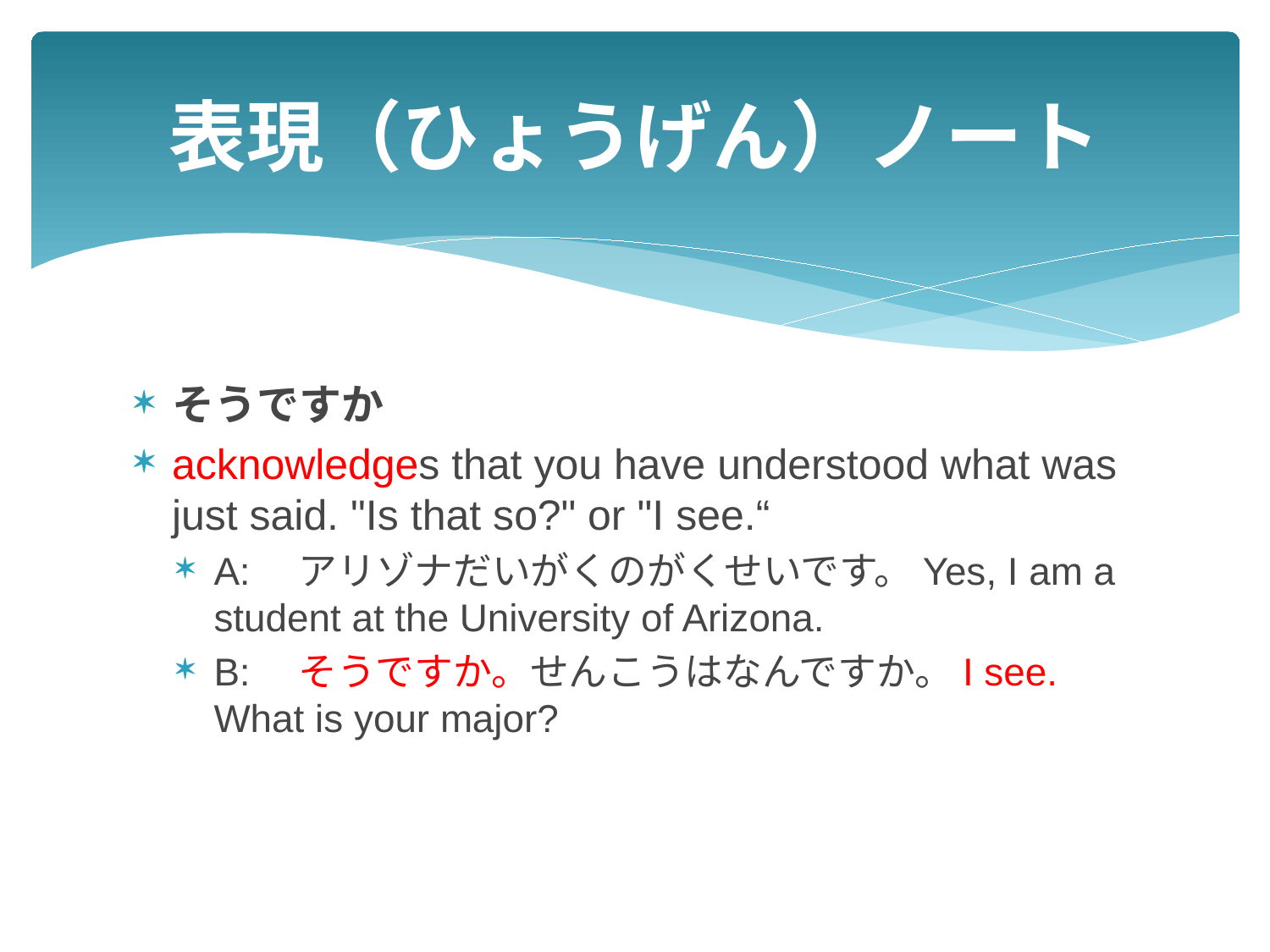

# 表現（ひょうげん）ノート
そうですか
acknowledges that you have understood what was just said. "Is that so?" or "I see.“
A:　アリゾナだいがくのがくせいです。Yes, I am a student at the University of Arizona.
B:　そうですか。せんこうはなんですか。I see. What is your major?